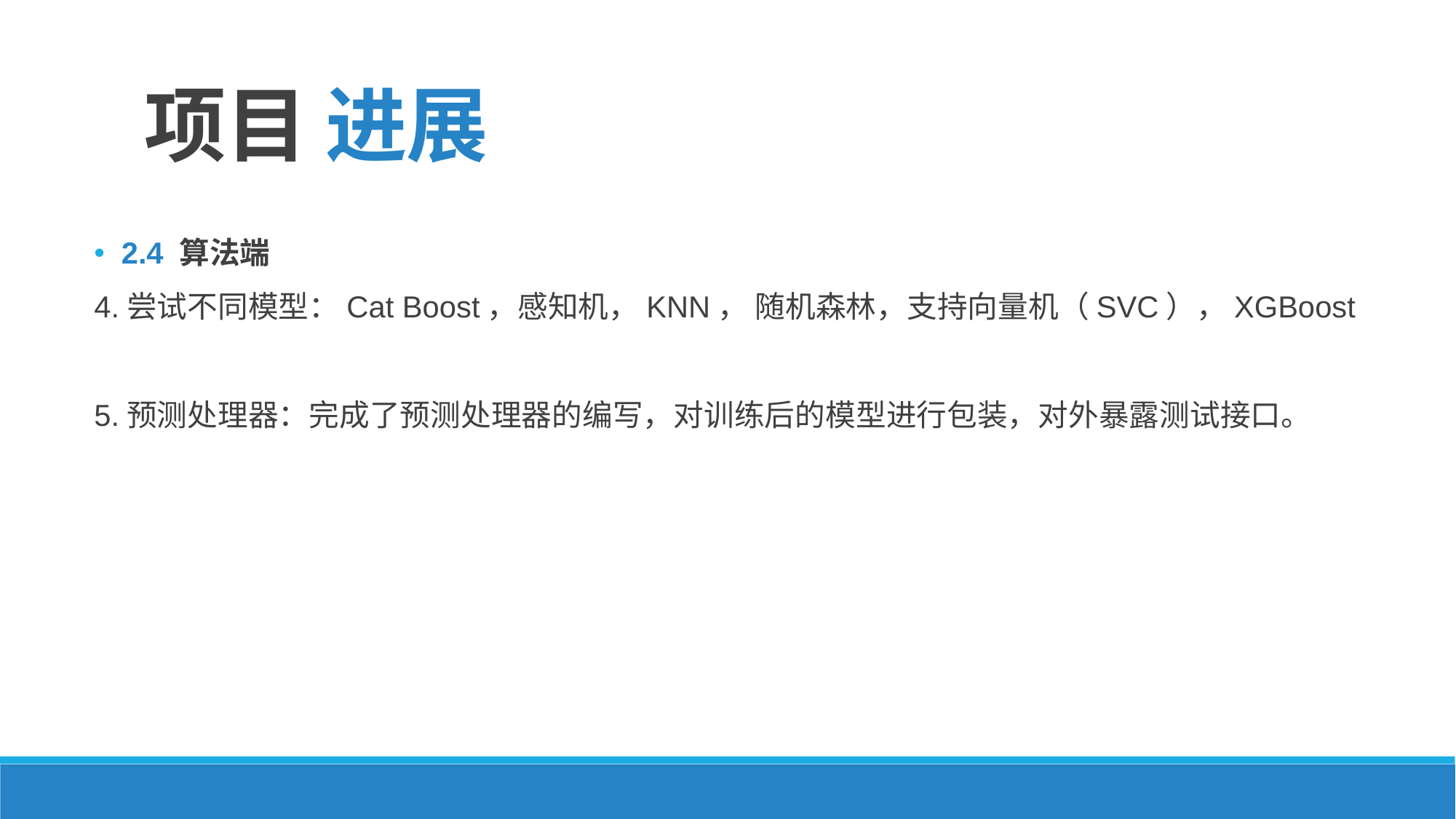

项目 进展
2.4 算法端
4.尝试不同模型：Cat Boost，感知机，KNN， 随机森林，支持向量机（SVC），XGBoost

5.预测处理器：完成了预测处理器的编写，对训练后的模型进行包装，对外暴露测试接口。